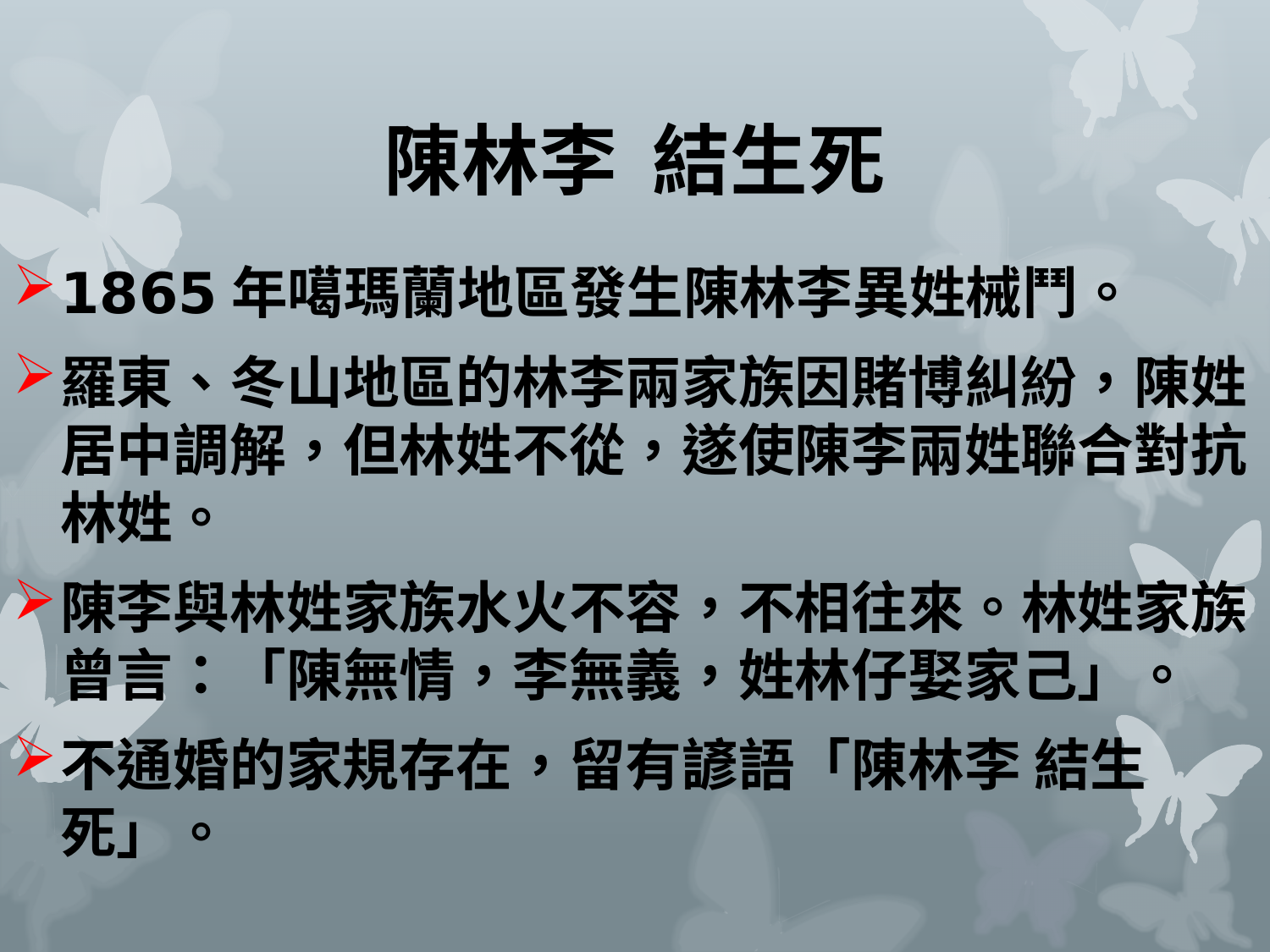

# 陳林李  結生死
1865年噶瑪蘭地區發生陳林李異姓械鬥。
羅東、冬山地區的林李兩家族因賭博糾紛，陳姓居中調解，但林姓不從，遂使陳李兩姓聯合對抗林姓。
陳李與林姓家族水火不容，不相往來。林姓家族曾言：「陳無情，李無義，姓林仔娶家己」。
不通婚的家規存在，留有諺語「陳林李 結生死」。